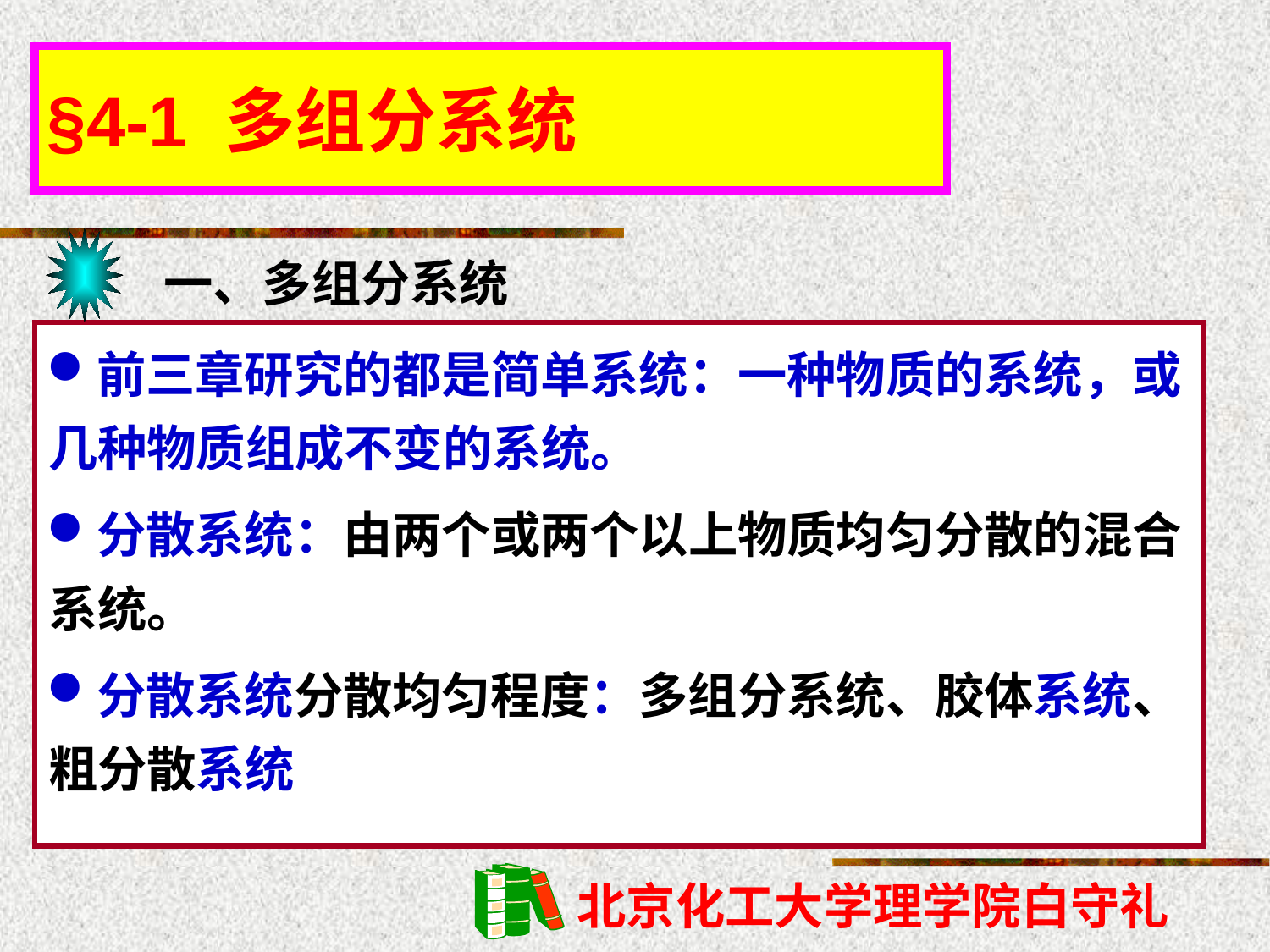

§4-1 多组分系统

一、多组分系统
前三章研究的都是简单系统：一种物质的系统，或几种物质组成不变的系统。
分散系统：由两个或两个以上物质均匀分散的混合系统。
分散系统分散均匀程度：多组分系统、胶体系统、粗分散系统